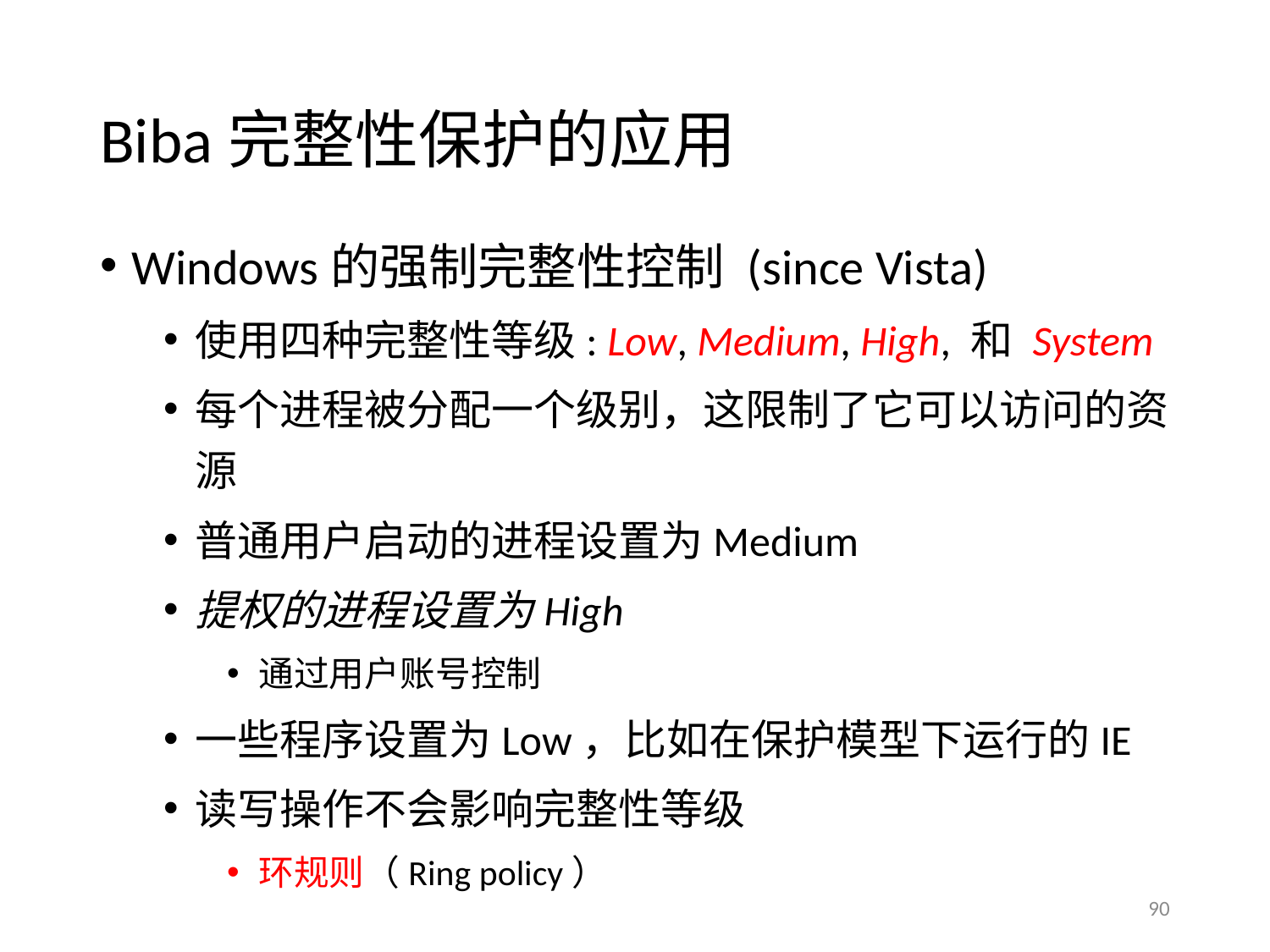

# Biba完整性保护的应用
Windows的强制完整性控制 (since Vista)
使用四种完整性等级: Low, Medium, High, 和 System
每个进程被分配一个级别，这限制了它可以访问的资源
普通用户启动的进程设置为Medium
提权的进程设置为High
通过用户账号控制
一些程序设置为Low，比如在保护模型下运行的IE
读写操作不会影响完整性等级
环规则（Ring policy）

90